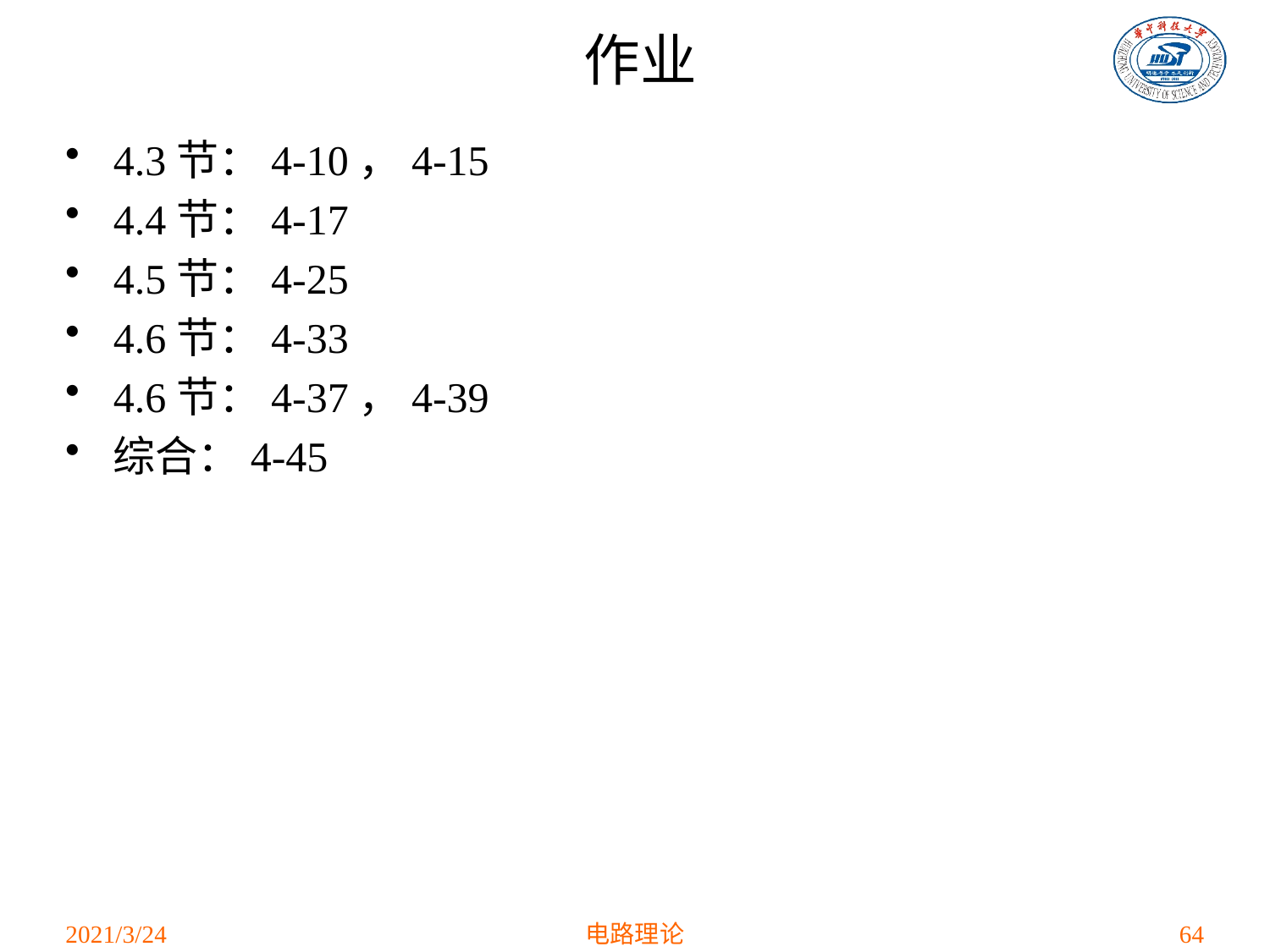

# 作业
4.3节：4-10，4-15
4.4节：4-17
4.5节：4-25
4.6节：4-33
4.6节：4-37，4-39
综合：4-45
2021/3/24
电路理论
64